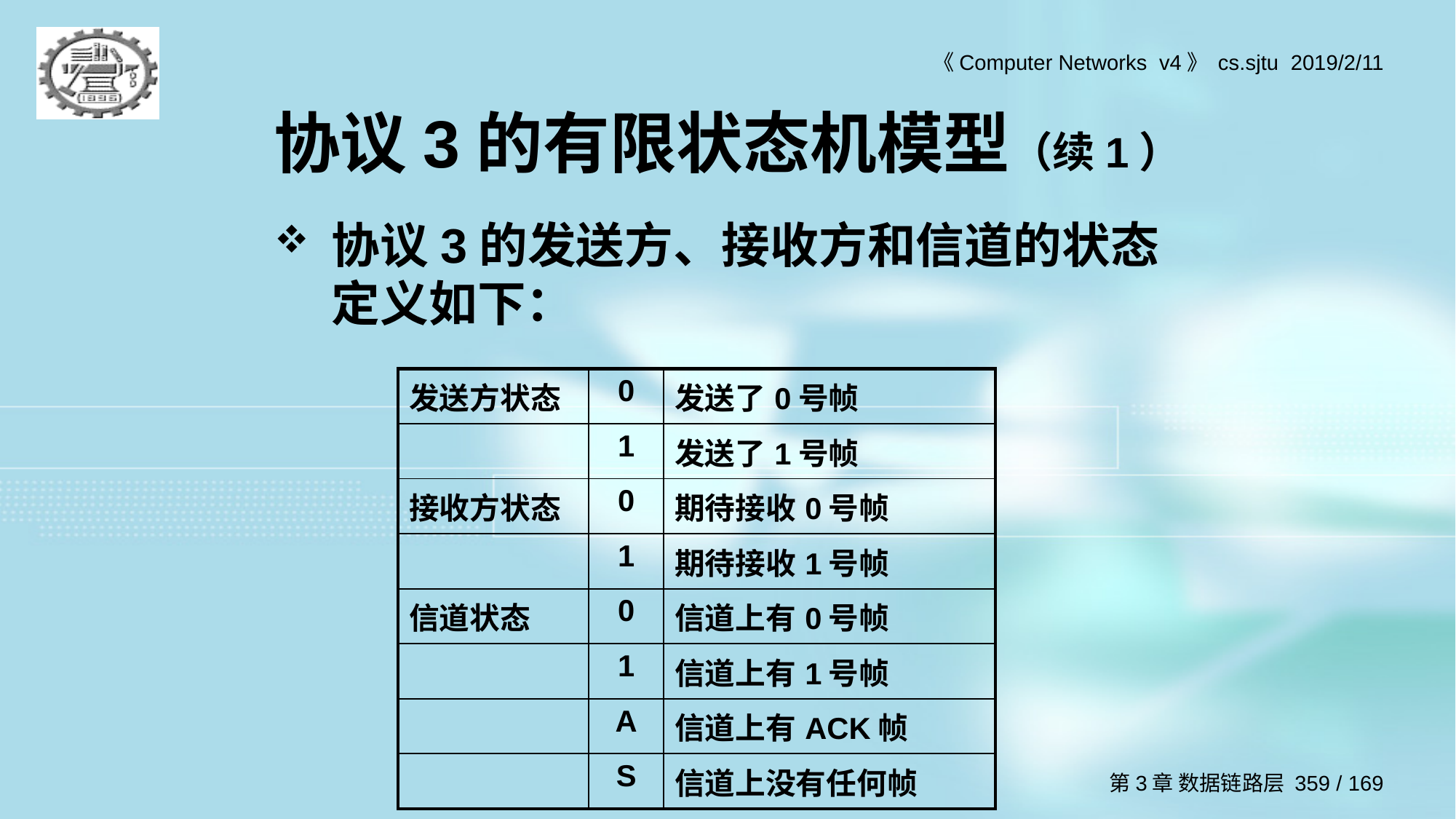

# 协议3的有限状态机模型（续1）
协议3的发送方、接收方和信道的状态定义如下：
| 发送方状态 | 0 | 发送了0号帧 |
| --- | --- | --- |
|  | 1 | 发送了1号帧 |
| 接收方状态 | 0 | 期待接收0号帧 |
|  | 1 | 期待接收1号帧 |
| 信道状态 | 0 | 信道上有0号帧 |
|  | 1 | 信道上有1号帧 |
|  | A | 信道上有ACK帧 |
|  | S | 信道上没有任何帧 |